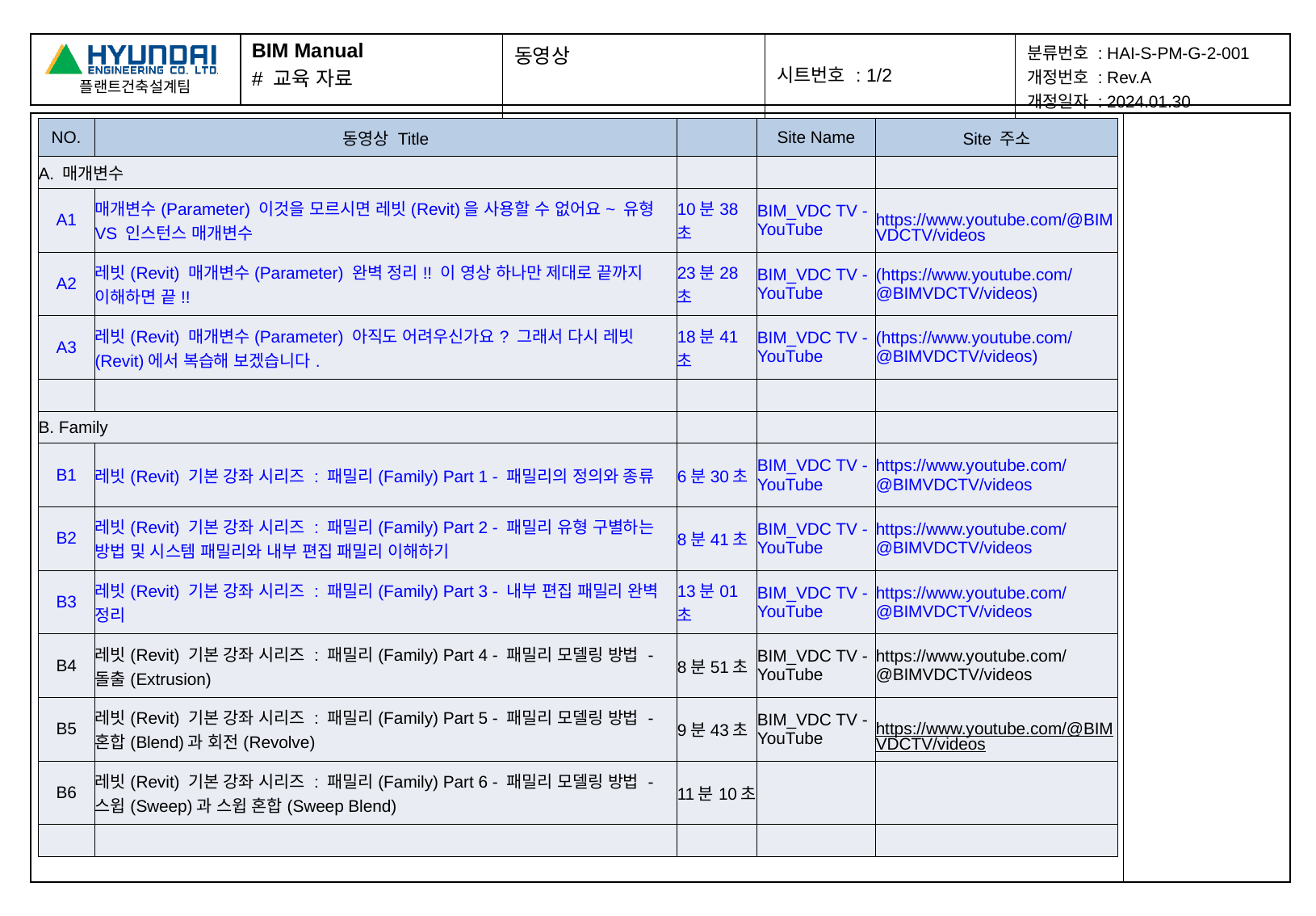

| BIM Manual # 교육 자료 | 동영상 | 시트번호 : 1/2 | 분류번호 : HAI-S-PM-G-2-001 개정번호 : Rev.A 개정일자 : 2024.01.30 |
| --- | --- | --- | --- |
|  |  |
| --- | --- |
| NO. | 동영상 Title |  | Site Name | Site 주소 |
| --- | --- | --- | --- | --- |
| A. 매개변수 |  |  |  |  |
| A1 | 매개변수(Parameter) 이것을 모르시면 레빗(Revit)을 사용할 수 없어요~ 유형 VS 인스턴스 매개변수 | 10분38초 | BIM\_VDC TV - YouTube | https://www.youtube.com/@BIMVDCTV/videos |
| A2 | 레빗(Revit) 매개변수(Parameter) 완벽 정리!! 이 영상 하나만 제대로 끝까지 이해하면 끝!! | 23분28초 | BIM\_VDC TV - YouTube | (https://www.youtube.com/@BIMVDCTV/videos) |
| A3 | 레빗(Revit) 매개변수(Parameter) 아직도 어려우신가요? 그래서 다시 레빗(Revit)에서 복습해 보겠습니다. | 18분41초 | BIM\_VDC TV - YouTube | (https://www.youtube.com/@BIMVDCTV/videos) |
|  |  |  |  |  |
| B. Family |  |  |  |  |
| B1 | 레빗(Revit) 기본 강좌 시리즈 : 패밀리(Family) Part 1 - 패밀리의 정의와 종류 | 6분30초 | BIM\_VDC TV - YouTube | https://www.youtube.com/@BIMVDCTV/videos |
| B2 | 레빗(Revit) 기본 강좌 시리즈 : 패밀리(Family) Part 2 - 패밀리 유형 구별하는 방법 및 시스템 패밀리와 내부 편집 패밀리 이해하기 | 8분41초 | BIM\_VDC TV - YouTube | https://www.youtube.com/@BIMVDCTV/videos |
| B3 | 레빗(Revit) 기본 강좌 시리즈 : 패밀리(Family) Part 3 - 내부 편집 패밀리 완벽 정리 | 13분01초 | BIM\_VDC TV - YouTube | https://www.youtube.com/@BIMVDCTV/videos |
| B4 | 레빗(Revit) 기본 강좌 시리즈 : 패밀리(Family) Part 4 - 패밀리 모델링 방법 - 돌출(Extrusion) | 8분51초 | BIM\_VDC TV - YouTube | https://www.youtube.com/@BIMVDCTV/videos |
| B5 | 레빗(Revit) 기본 강좌 시리즈 : 패밀리(Family) Part 5 - 패밀리 모델링 방법 - 혼합(Blend)과 회전(Revolve) | 9분43초 | BIM\_VDC TV - YouTube | https://www.youtube.com/@BIMVDCTV/videos |
| B6 | 레빗(Revit) 기본 강좌 시리즈 : 패밀리(Family) Part 6 - 패밀리 모델링 방법 - 스윕(Sweep)과 스윕 혼합(Sweep Blend) | 11분10초 |  |  |
|  |  |  |  |  |